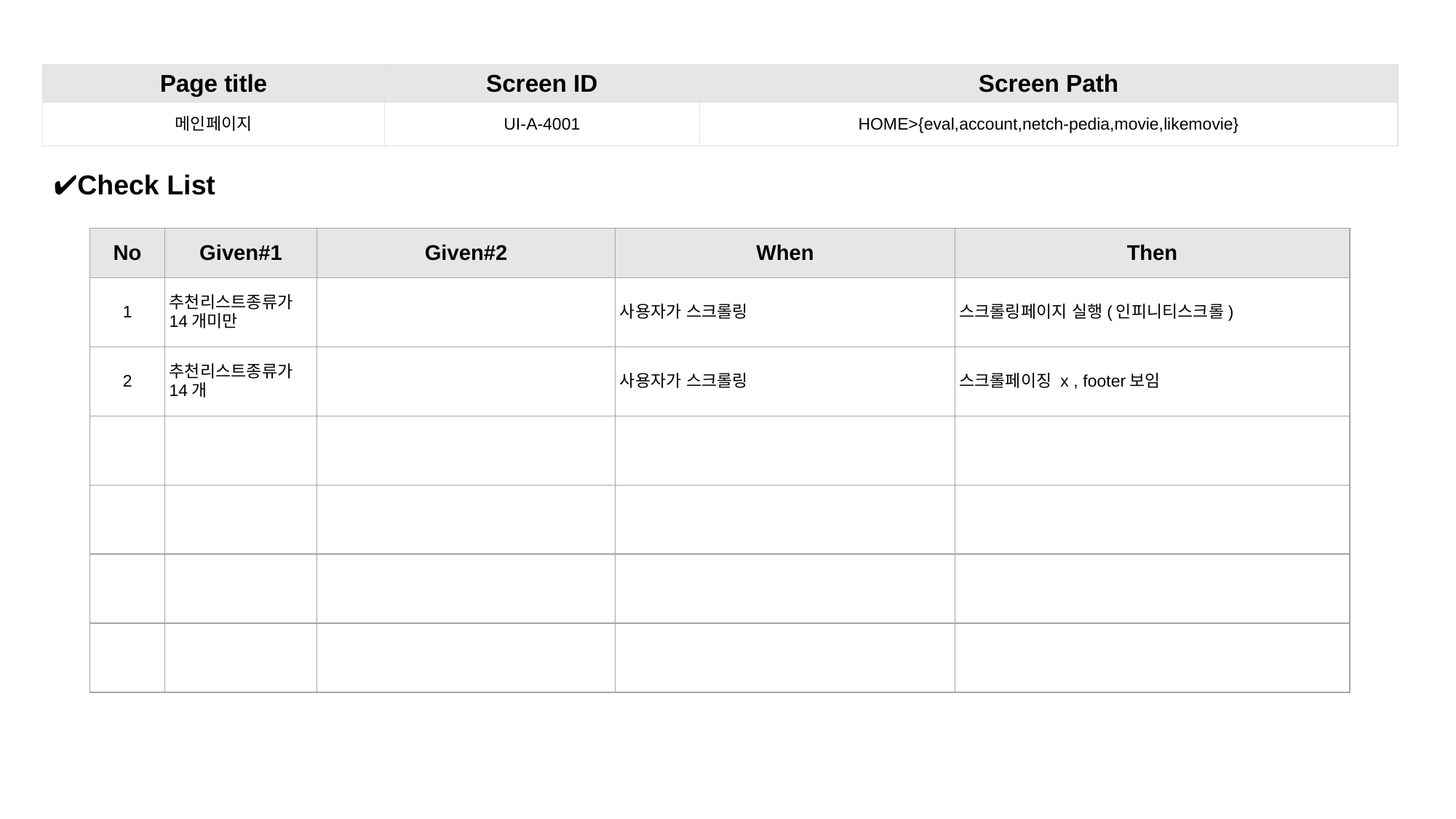

| Page title | Screen ID | Screen Path |
| --- | --- | --- |
| 메인페이지 | UI-A-4001 | HOME>{eval,account,netch-pedia,movie,likemovie} |
✔Check List
| No | Given#1 | Given#2 | When | Then |
| --- | --- | --- | --- | --- |
| 1 | 추천리스트종류가 14개미만 |  | 사용자가 스크롤링 | 스크롤링페이지 실행(인피니티스크롤) |
| 2 | 추천리스트종류가 14개 |  | 사용자가 스크롤링 | 스크롤페이징 x , footer보임 |
|  |  |  |  |  |
|  |  |  |  |  |
|  |  |  |  |  |
|  |  |  |  |  |